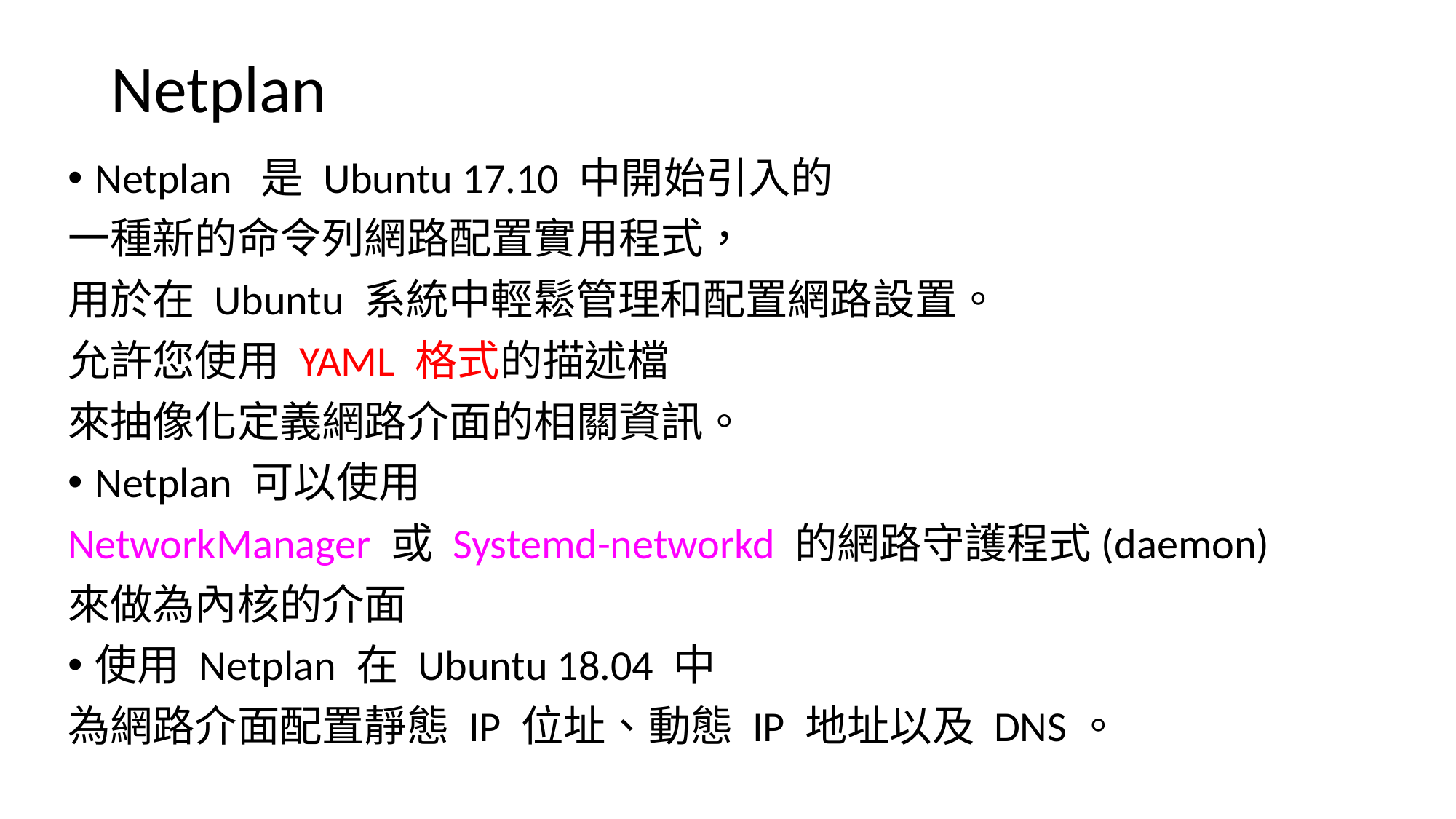

# Netplan
Netplan  是 Ubuntu 17.10 中開始引入的
一種新的命令列網路配置實用程式，
用於在 Ubuntu 系統中輕鬆管理和配置網路設置。
允許您使用 YAML 格式的描述檔
來抽像化定義網路介面的相關資訊。
Netplan 可以使用
NetworkManager 或 Systemd-networkd 的網路守護程式(daemon)
來做為內核的介面
使用 Netplan 在 Ubuntu 18.04 中
為網路介面配置靜態 IP 位址、動態 IP 地址以及 DNS。